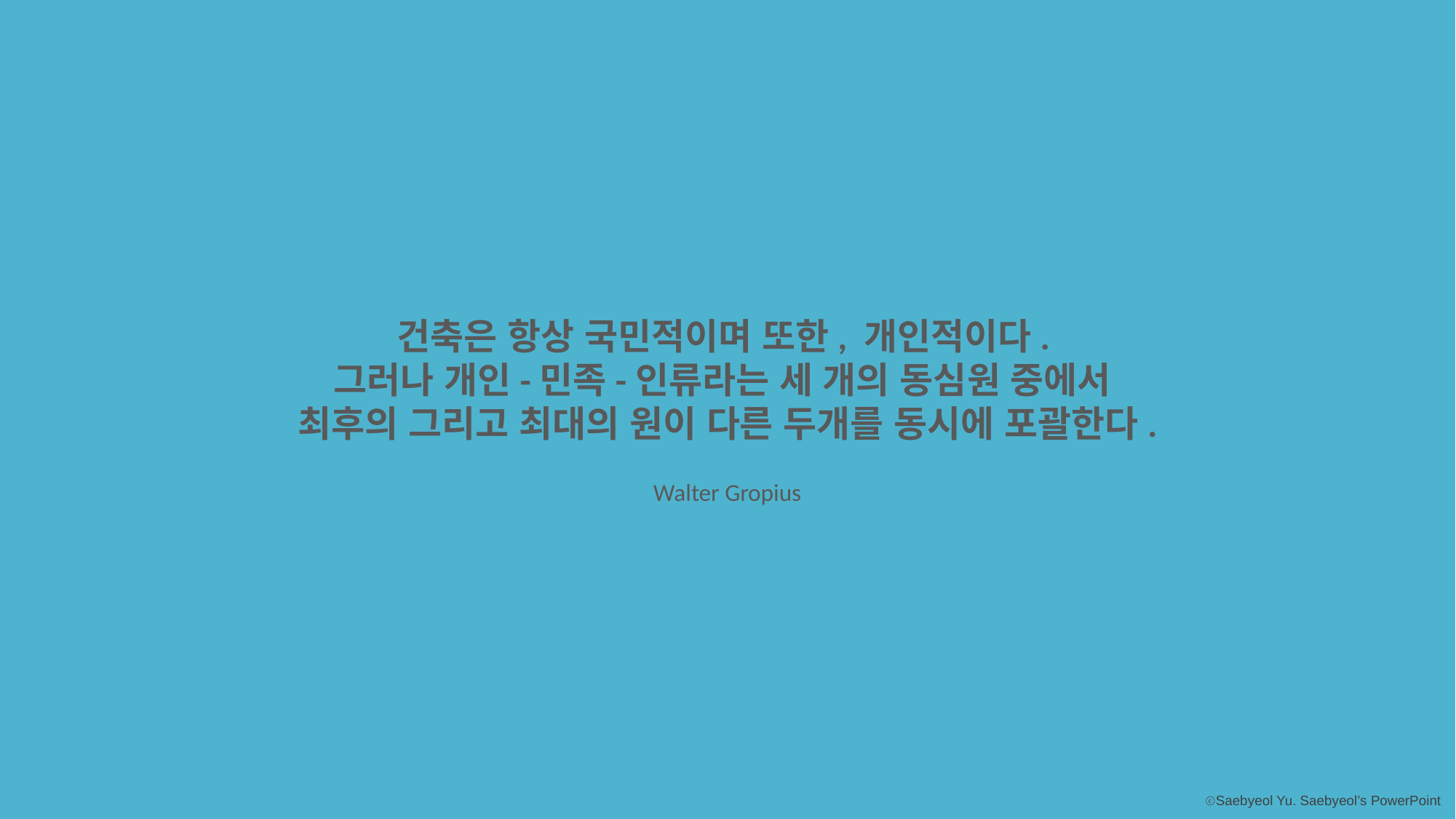

건축은 항상 국민적이며 또한, 개인적이다.
그러나 개인-민족-인류라는 세 개의 동심원 중에서
최후의 그리고 최대의 원이 다른 두개를 동시에 포괄한다.
Walter Gropius